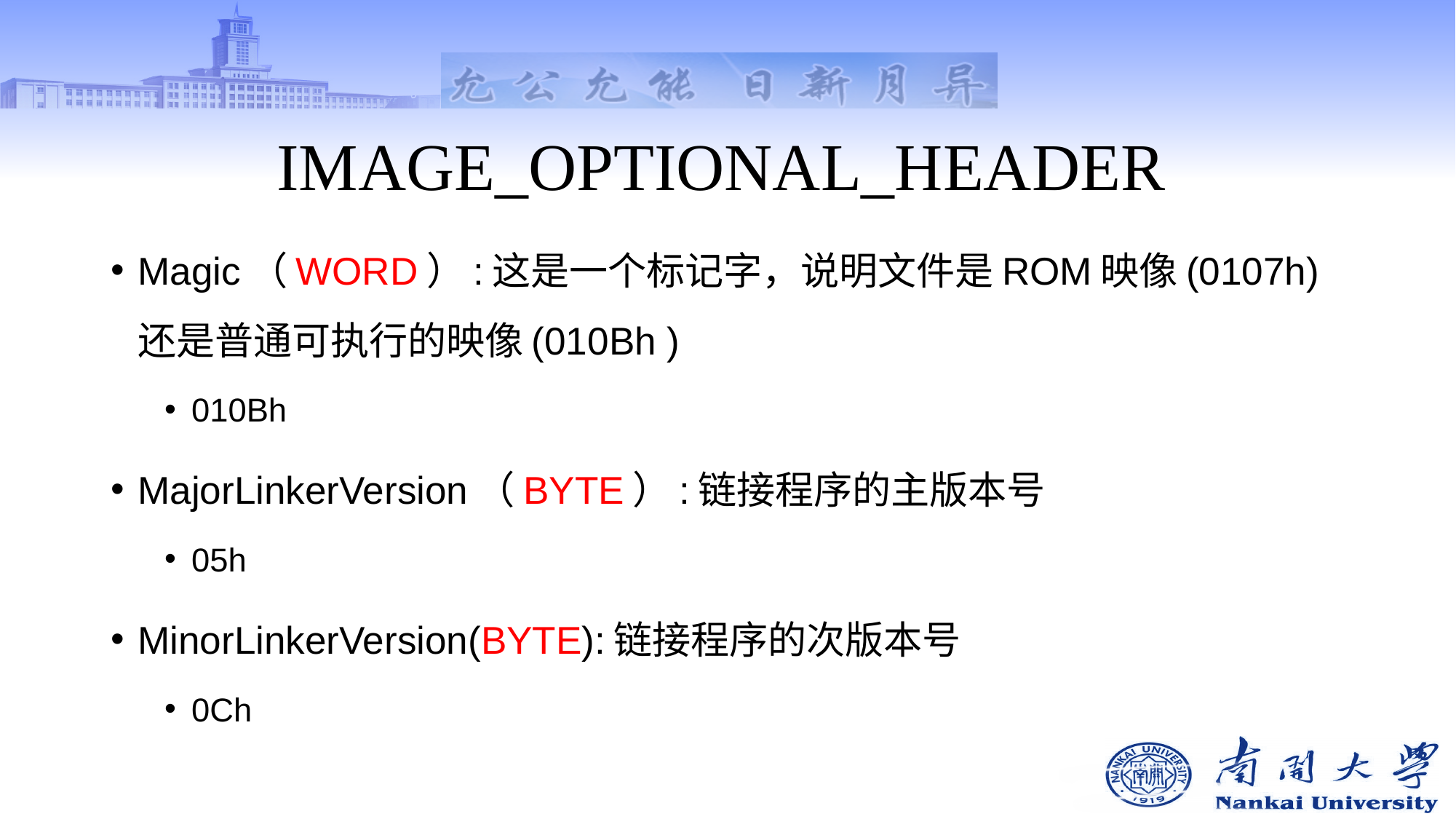

# IMAGE_OPTIONAL_HEADER
Magic（WORD）:这是一个标记字，说明文件是ROM映像(0107h)还是普通可执行的映像(010Bh )
010Bh
MajorLinkerVersion（BYTE）:链接程序的主版本号
05h
MinorLinkerVersion(BYTE):链接程序的次版本号
0Ch